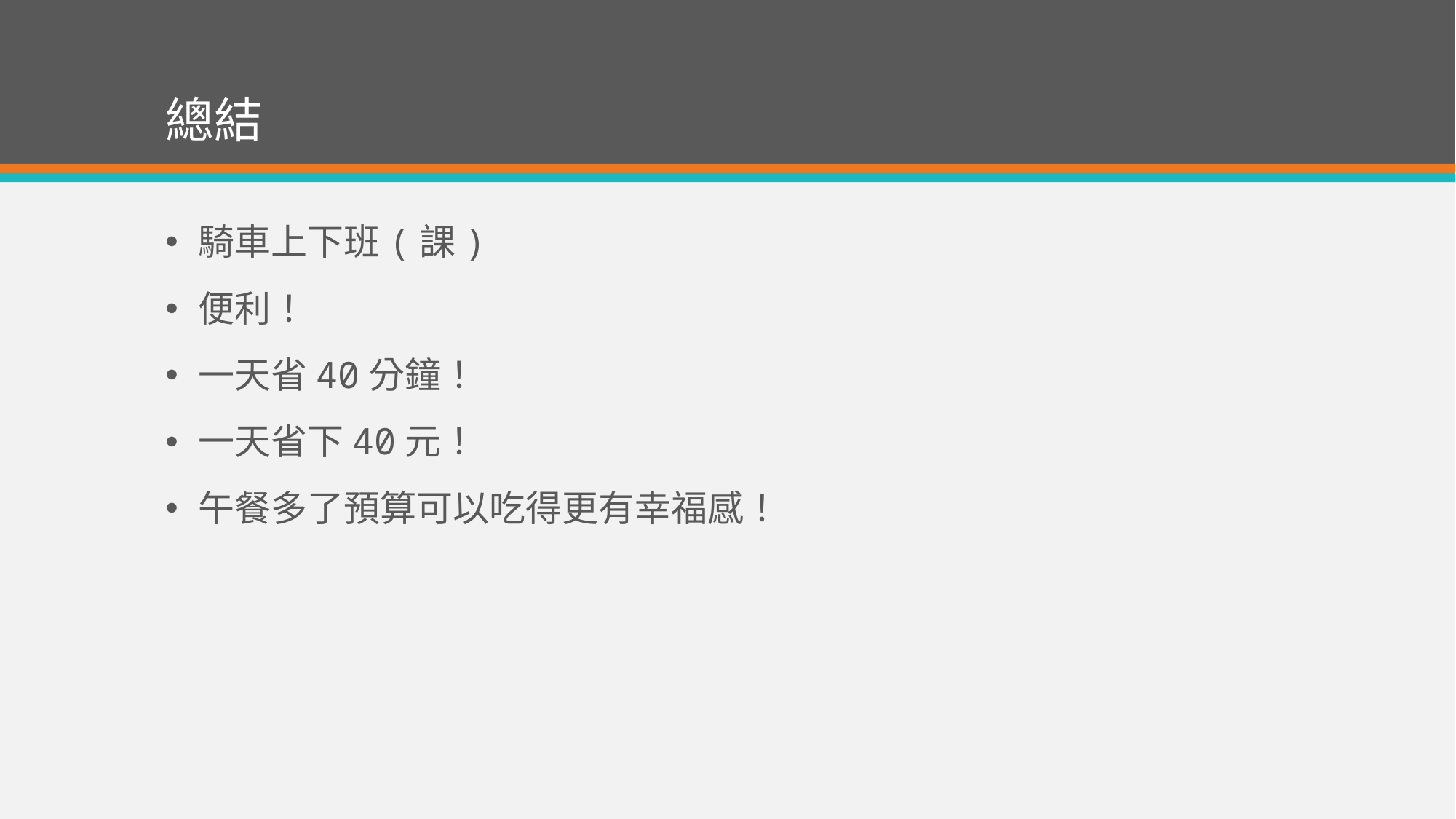

# 總結
騎車上下班(課)
便利！
一天省40分鐘！
一天省下40元！
午餐多了預算可以吃得更有幸福感！